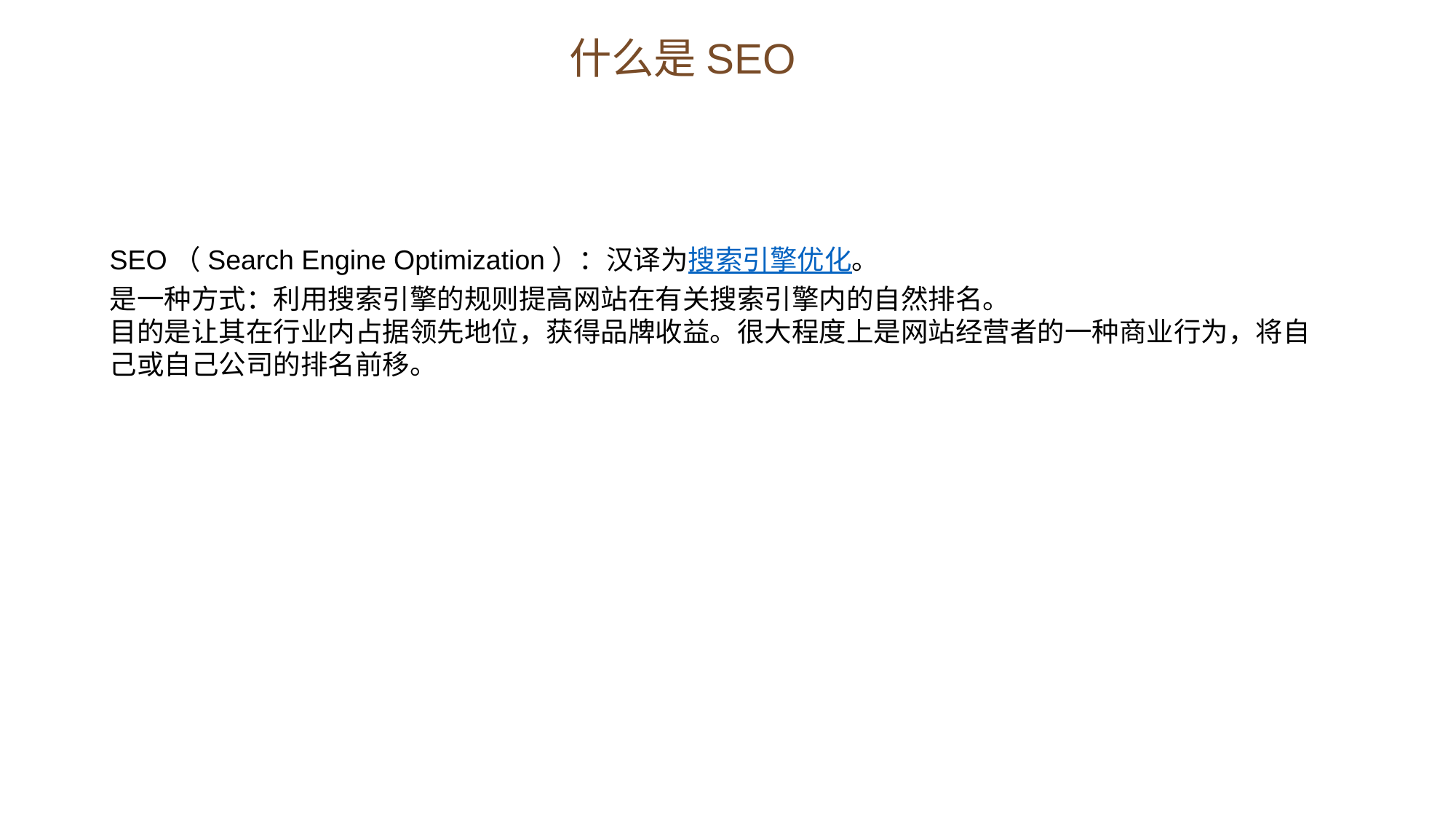

什么是SEO
SEO（Search Engine Optimization）：汉译为搜索引擎优化。
是一种方式：利用搜索引擎的规则提高网站在有关搜索引擎内的自然排名。
目的是让其在行业内占据领先地位，获得品牌收益。很大程度上是网站经营者的一种商业行为，将自己或自己公司的排名前移。